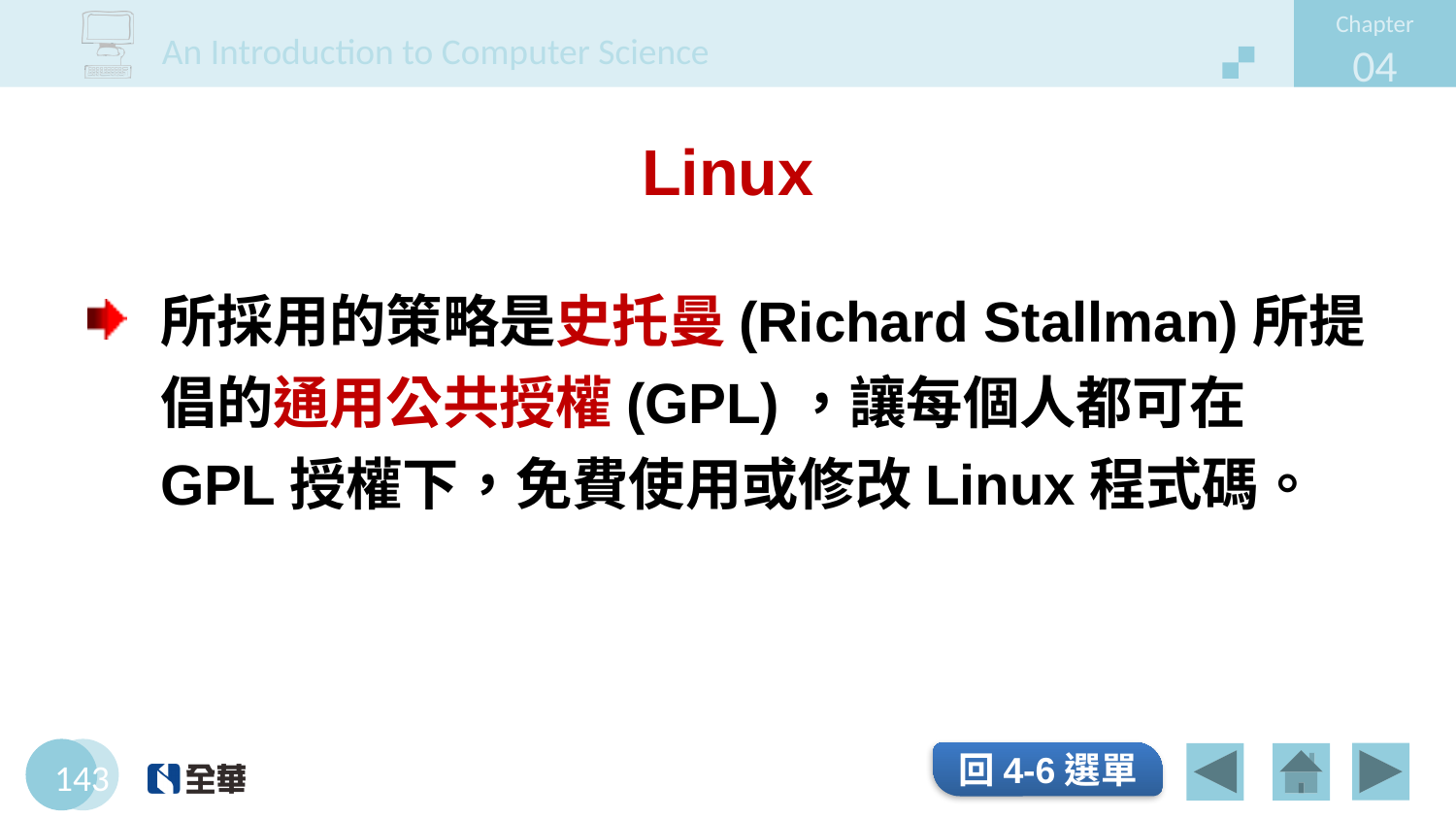

# Linux
所採用的策略是史托曼(Richard Stallman)所提倡的通用公共授權(GPL)，讓每個人都可在GPL授權下，免費使用或修改Linux程式碼。

回4-6選單